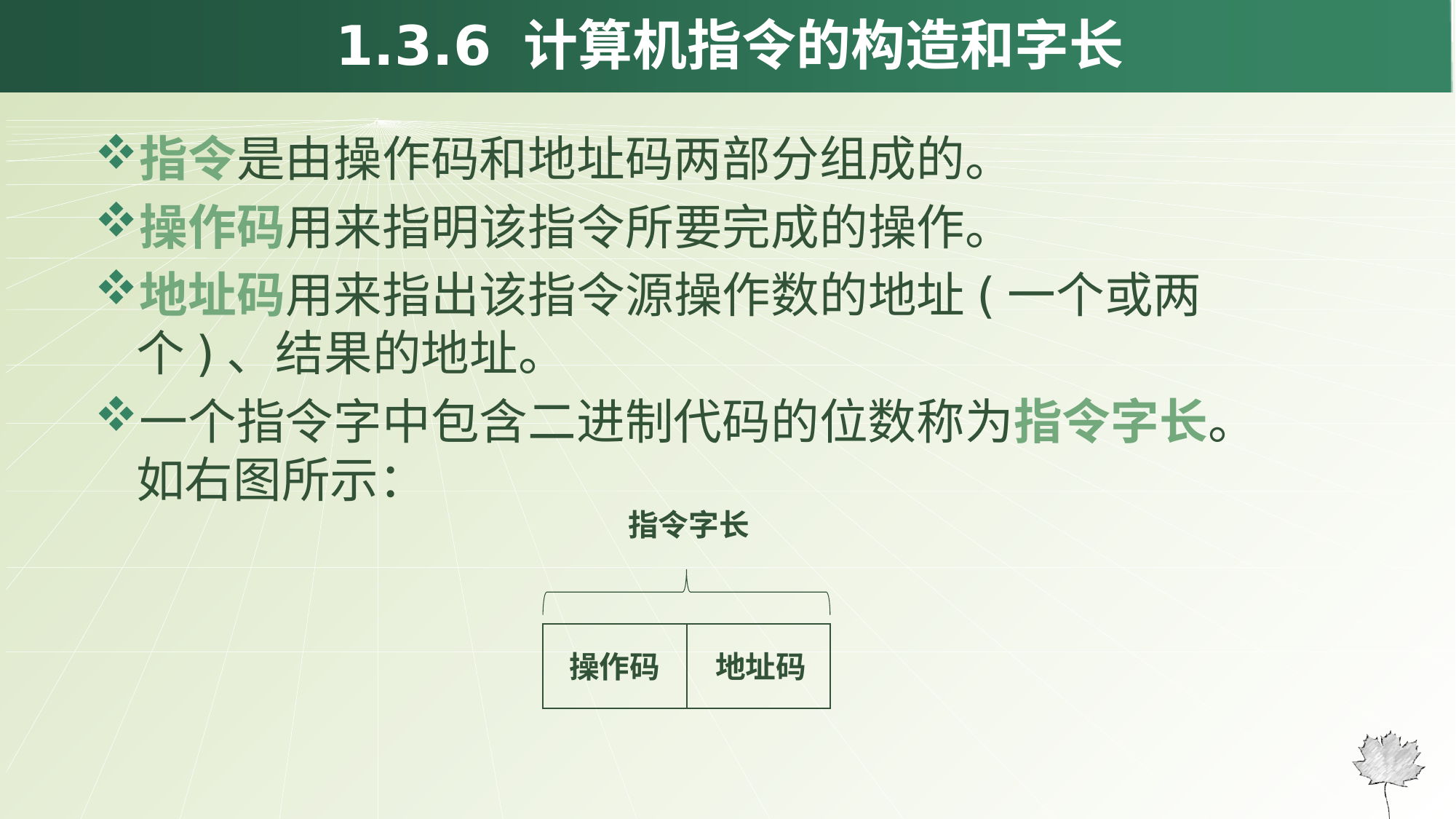

1.3.6 计算机指令的构造和字长
指令是由操作码和地址码两部分组成的。
操作码用来指明该指令所要完成的操作。
地址码用来指出该指令源操作数的地址(一个或两个)、结果的地址。
一个指令字中包含二进制代码的位数称为指令字长。如右图所示：

指令字长

操作码        地址码